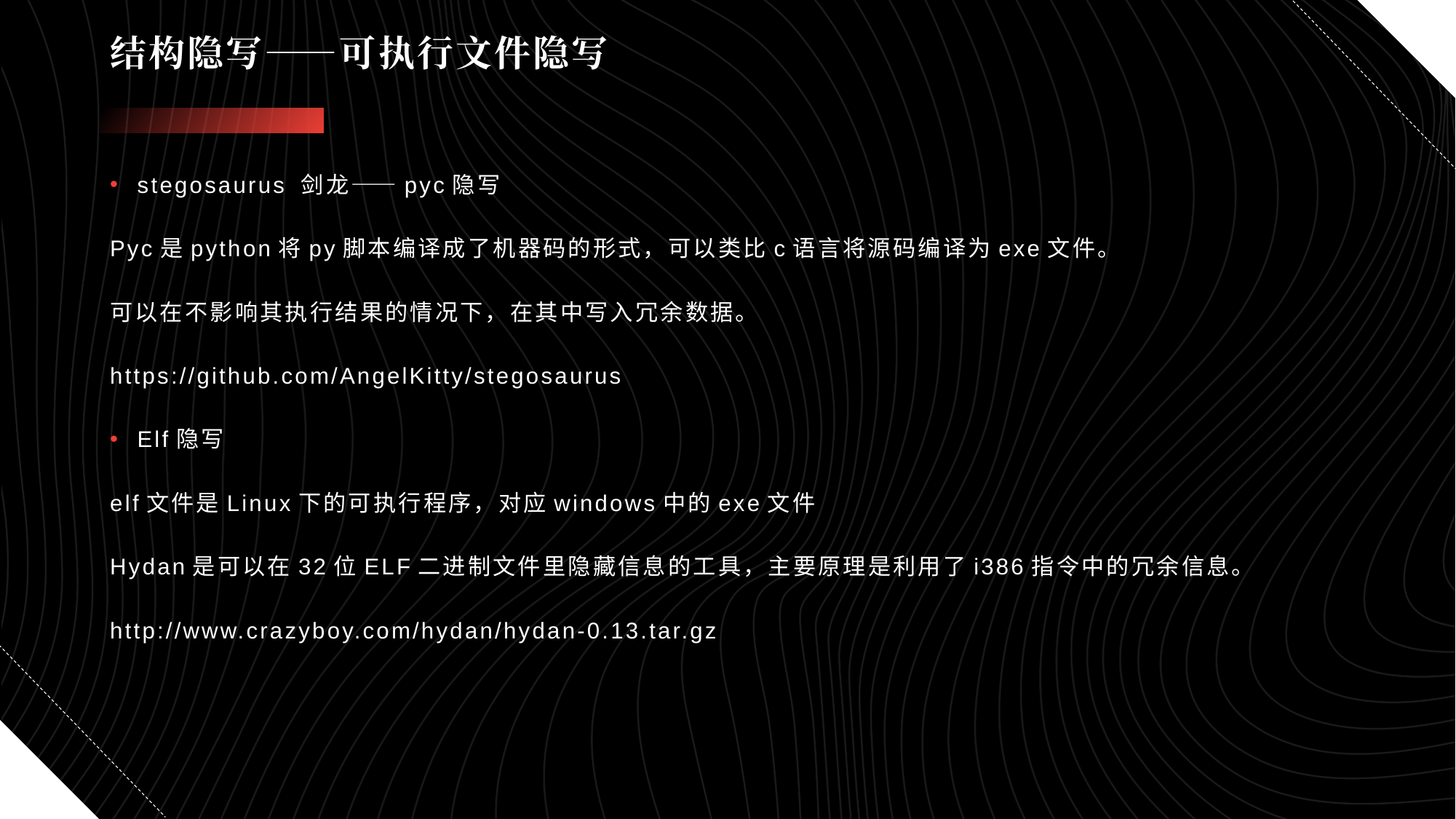

# 结构隐写——可执行文件隐写
stegosaurus 剑龙——pyc隐写
Pyc是python将py脚本编译成了机器码的形式，可以类比c语言将源码编译为exe文件。
可以在不影响其执行结果的情况下，在其中写入冗余数据。
https://github.com/AngelKitty/stegosaurus
Elf隐写
elf文件是Linux下的可执行程序，对应windows中的exe文件
Hydan是可以在32位ELF二进制文件里隐藏信息的工具，主要原理是利用了i386指令中的冗余信息。
http://www.crazyboy.com/hydan/hydan-0.13.tar.gz